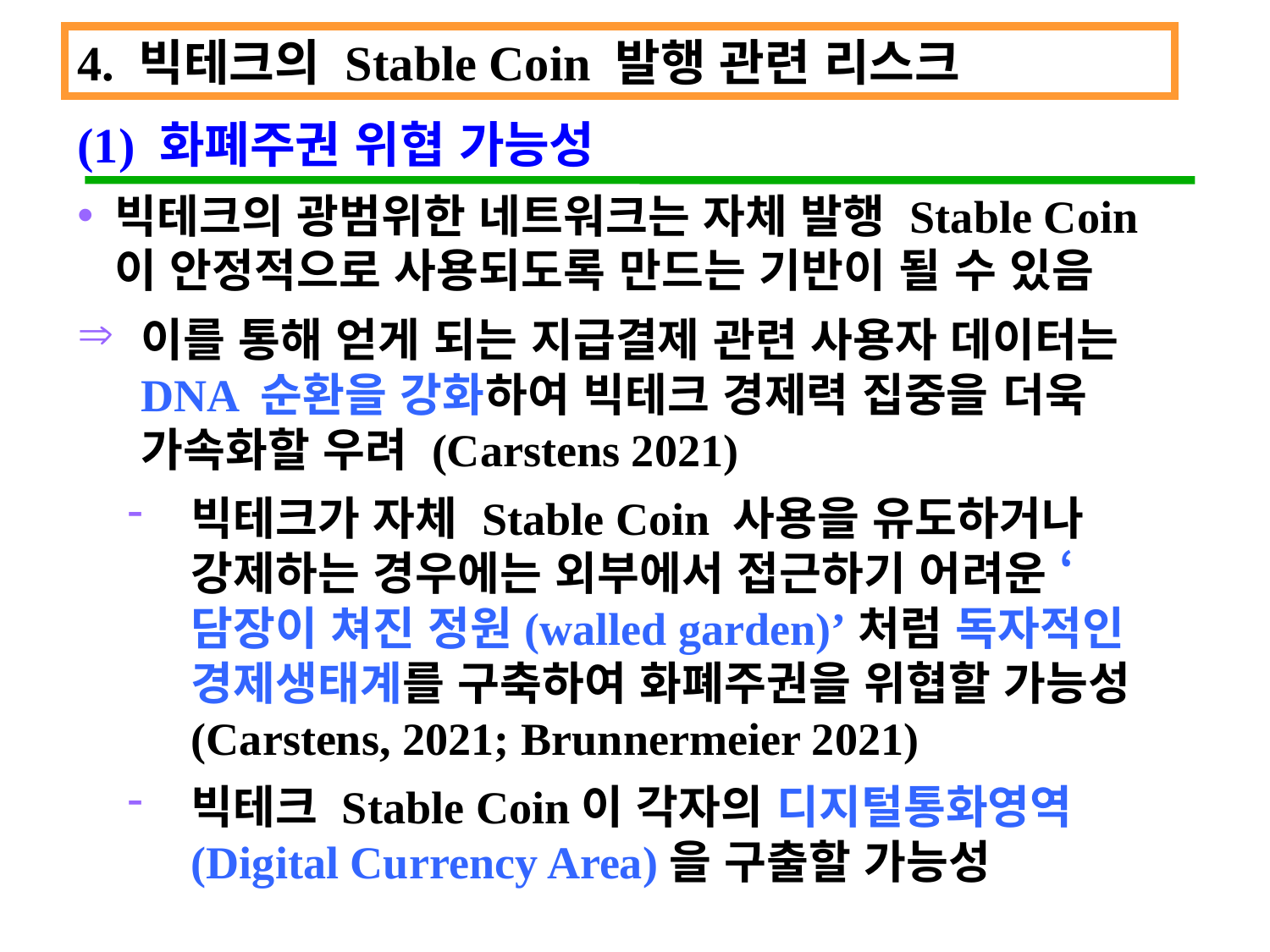

4. 빅테크의 Stable Coin 발행 관련 리스크
(1) 화폐주권 위협 가능성
빅테크의 광범위한 네트워크는 자체 발행 Stable Coin 이 안정적으로 사용되도록 만드는 기반이 될 수 있음
이를 통해 얻게 되는 지급결제 관련 사용자 데이터는 DNA 순환을 강화하여 빅테크 경제력 집중을 더욱 가속화할 우려 (Carstens 2021)
빅테크가 자체 Stable Coin 사용을 유도하거나 강제하는 경우에는 외부에서 접근하기 어려운 ‘담장이 쳐진 정원(walled garden)’처럼 독자적인 경제생태계를 구축하여 화폐주권을 위협할 가능성 (Carstens, 2021; Brunnermeier 2021)
빅테크 Stable Coin이 각자의 디지털통화영역 (Digital Currency Area)을 구출할 가능성